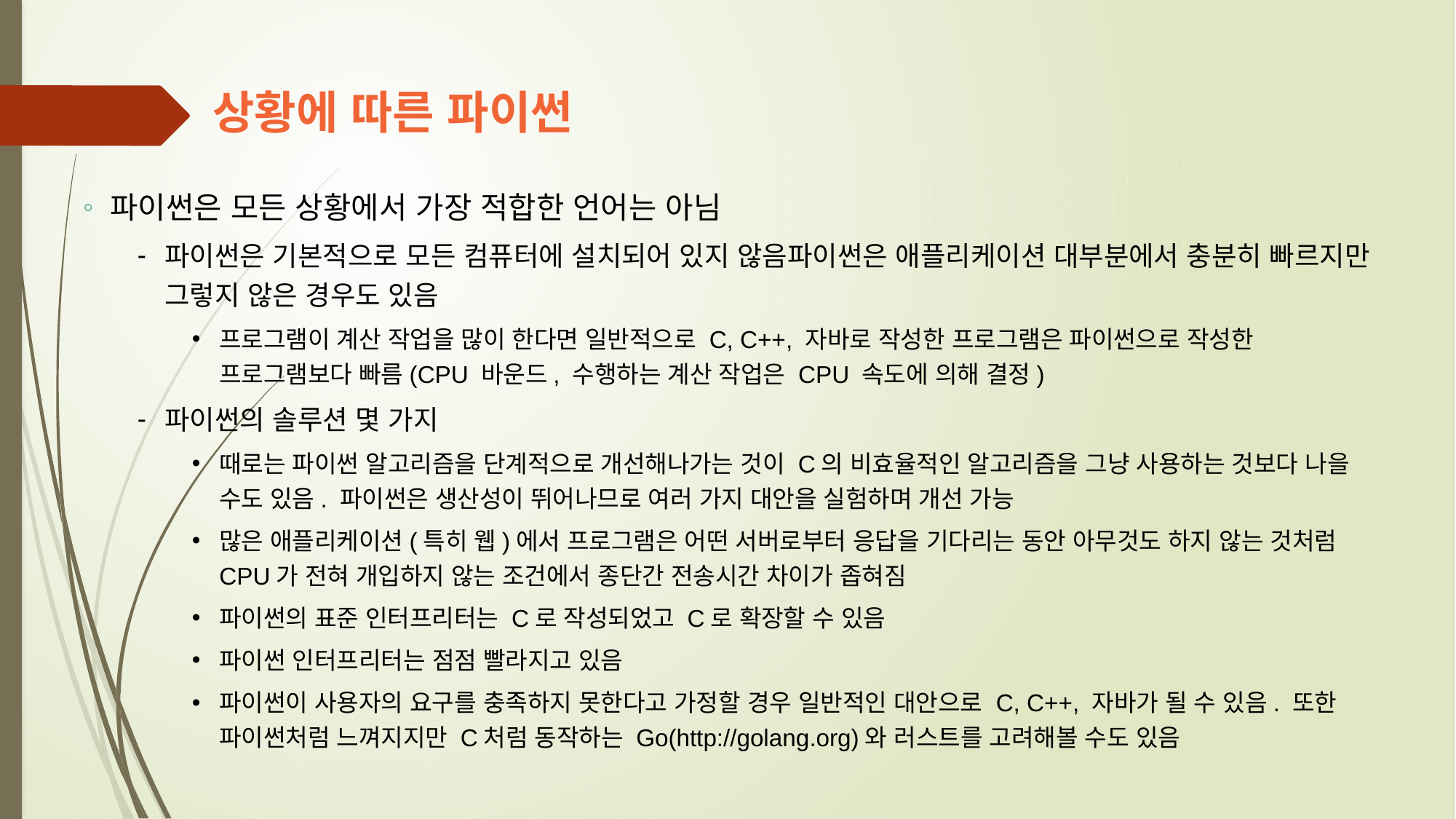

상황에 따른 파이썬
파이썬은 모든 상황에서 가장 적합한 언어는 아님
파이썬은 기본적으로 모든 컴퓨터에 설치되어 있지 않음파이썬은 애플리케이션 대부분에서 충분히 빠르지만 그렇지 않은 경우도 있음
프로그램이 계산 작업을 많이 한다면 일반적으로 C, C++, 자바로 작성한 프로그램은 파이썬으로 작성한 프로그램보다 빠름(CPU 바운드, 수행하는 계산 작업은 CPU 속도에 의해 결정)
파이썬의 솔루션 몇 가지
때로는 파이썬 알고리즘을 단계적으로 개선해나가는 것이 C의 비효율적인 알고리즘을 그냥 사용하는 것보다 나을 수도 있음. 파이썬은 생산성이 뛰어나므로 여러 가지 대안을 실험하며 개선 가능
많은 애플리케이션(특히 웹)에서 프로그램은 어떤 서버로부터 응답을 기다리는 동안 아무것도 하지 않는 것처럼 CPU가 전혀 개입하지 않는 조건에서 종단간 전송시간 차이가 좁혀짐
파이썬의 표준 인터프리터는 C로 작성되었고 C로 확장할 수 있음
파이썬 인터프리터는 점점 빨라지고 있음
파이썬이 사용자의 요구를 충족하지 못한다고 가정할 경우 일반적인 대안으로 C, C++, 자바가 될 수 있음. 또한 파이썬처럼 느껴지지만 C처럼 동작하는 Go(http://golang.org)와 러스트를 고려해볼 수도 있음